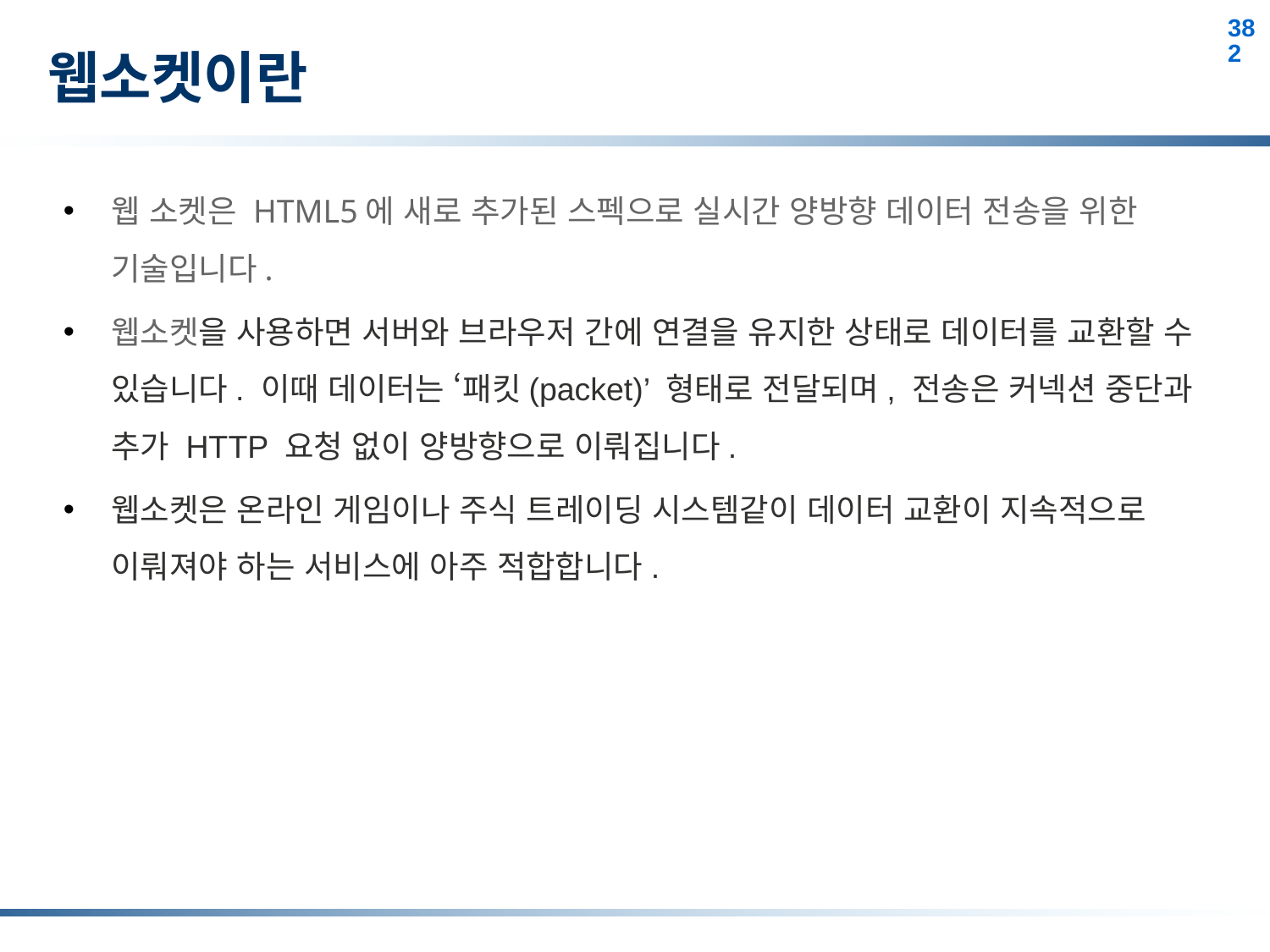

# 웹소켓이란
웹 소켓은 HTML5에 새로 추가된 스펙으로 실시간 양방향 데이터 전송을 위한 기술입니다.
웹소켓을 사용하면 서버와 브라우저 간에 연결을 유지한 상태로 데이터를 교환할 수 있습니다. 이때 데이터는 ‘패킷(packet)’ 형태로 전달되며, 전송은 커넥션 중단과 추가 HTTP 요청 없이 양방향으로 이뤄집니다.
웹소켓은 온라인 게임이나 주식 트레이딩 시스템같이 데이터 교환이 지속적으로 이뤄져야 하는 서비스에 아주 적합합니다.